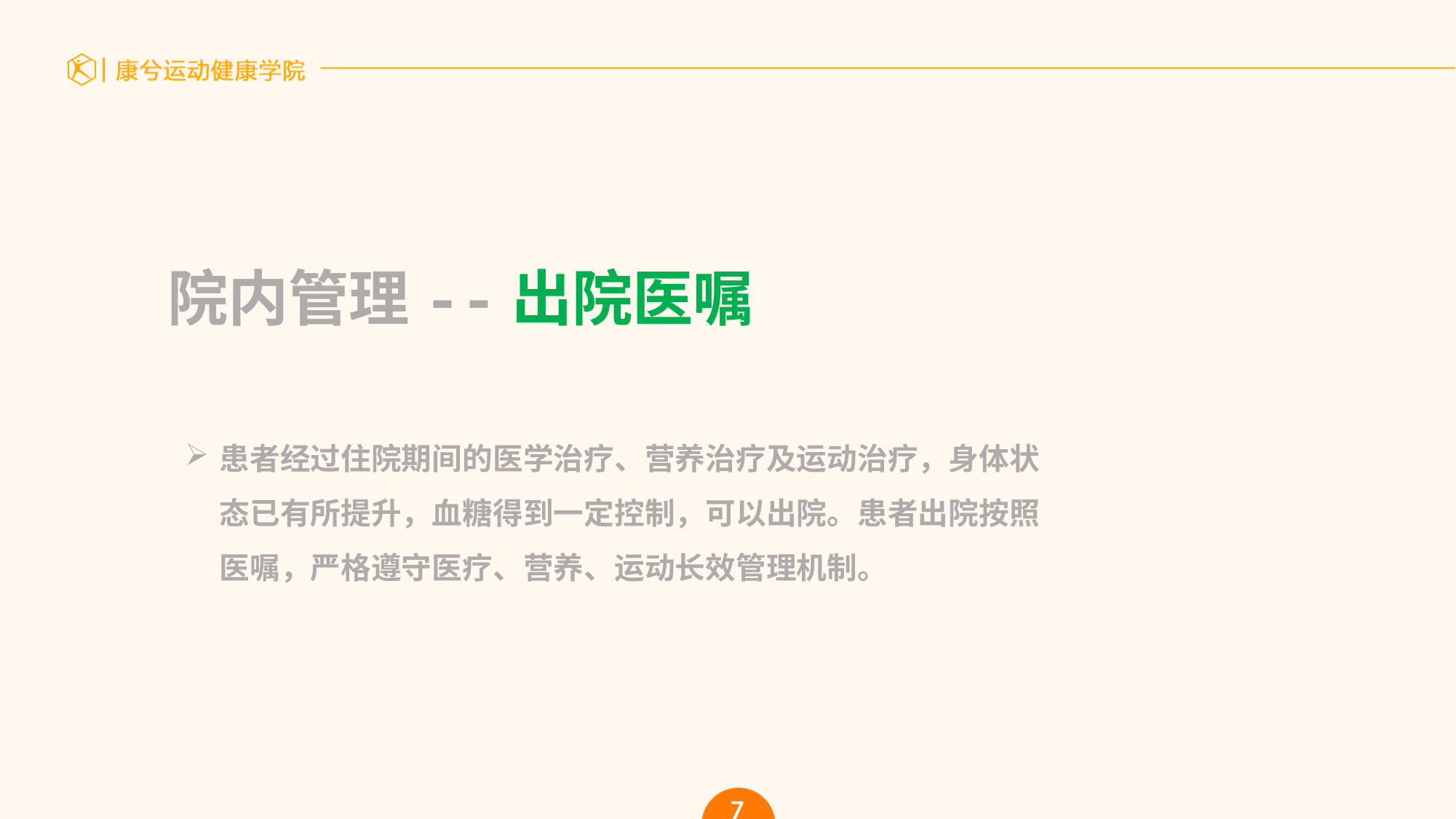

院内管理--出院医嘱
患者经过住院期间的医学治疗、营养治疗及运动治疗，身体状态已有所提升，血糖得到一定控制，可以出院。患者出院按照医嘱，严格遵守医疗、营养、运动长效管理机制。
7